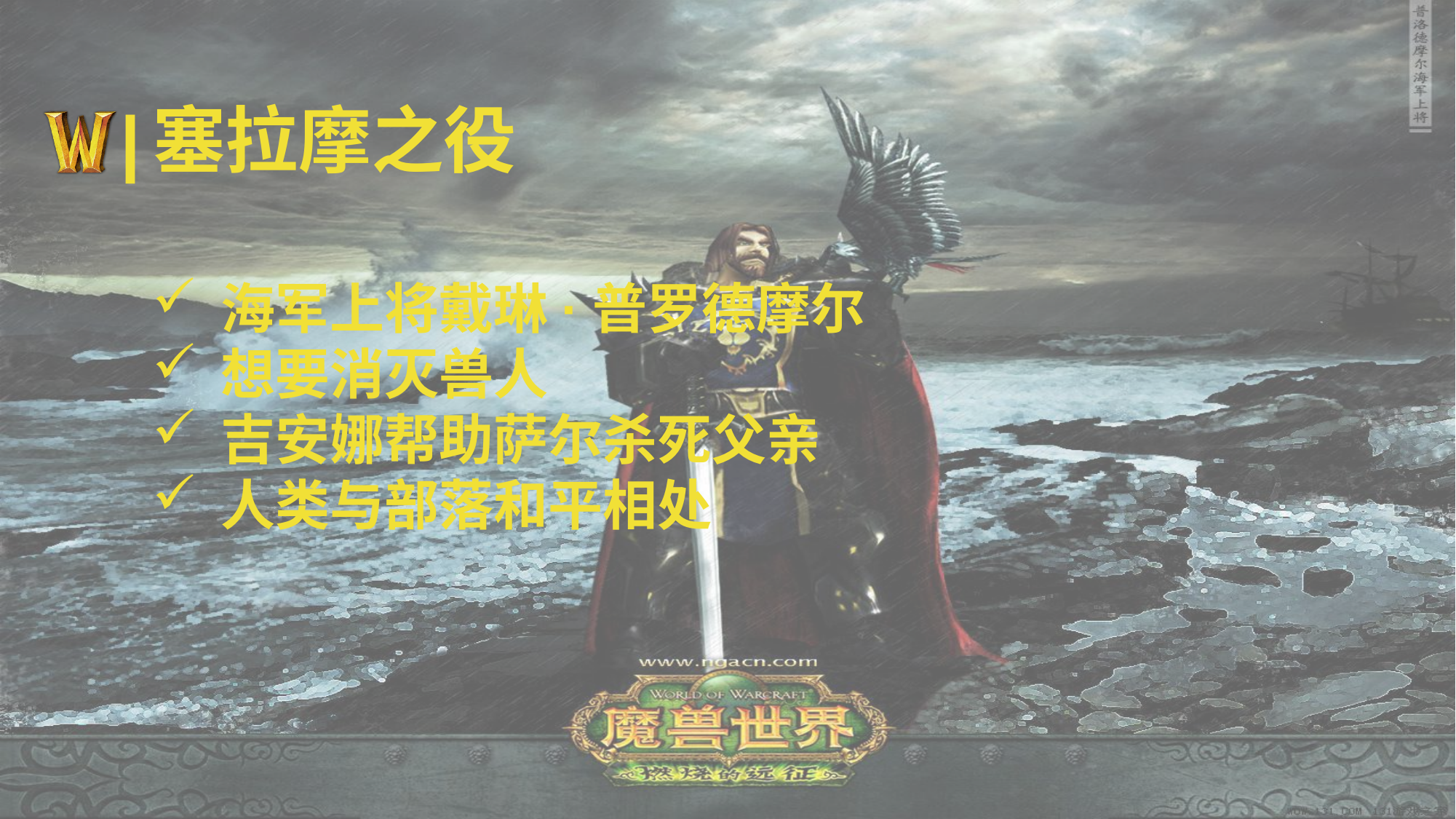

# 塞拉摩之役
海军上将戴琳·普罗德摩尔
想要消灭兽人
吉安娜帮助萨尔杀死父亲
人类与部落和平相处